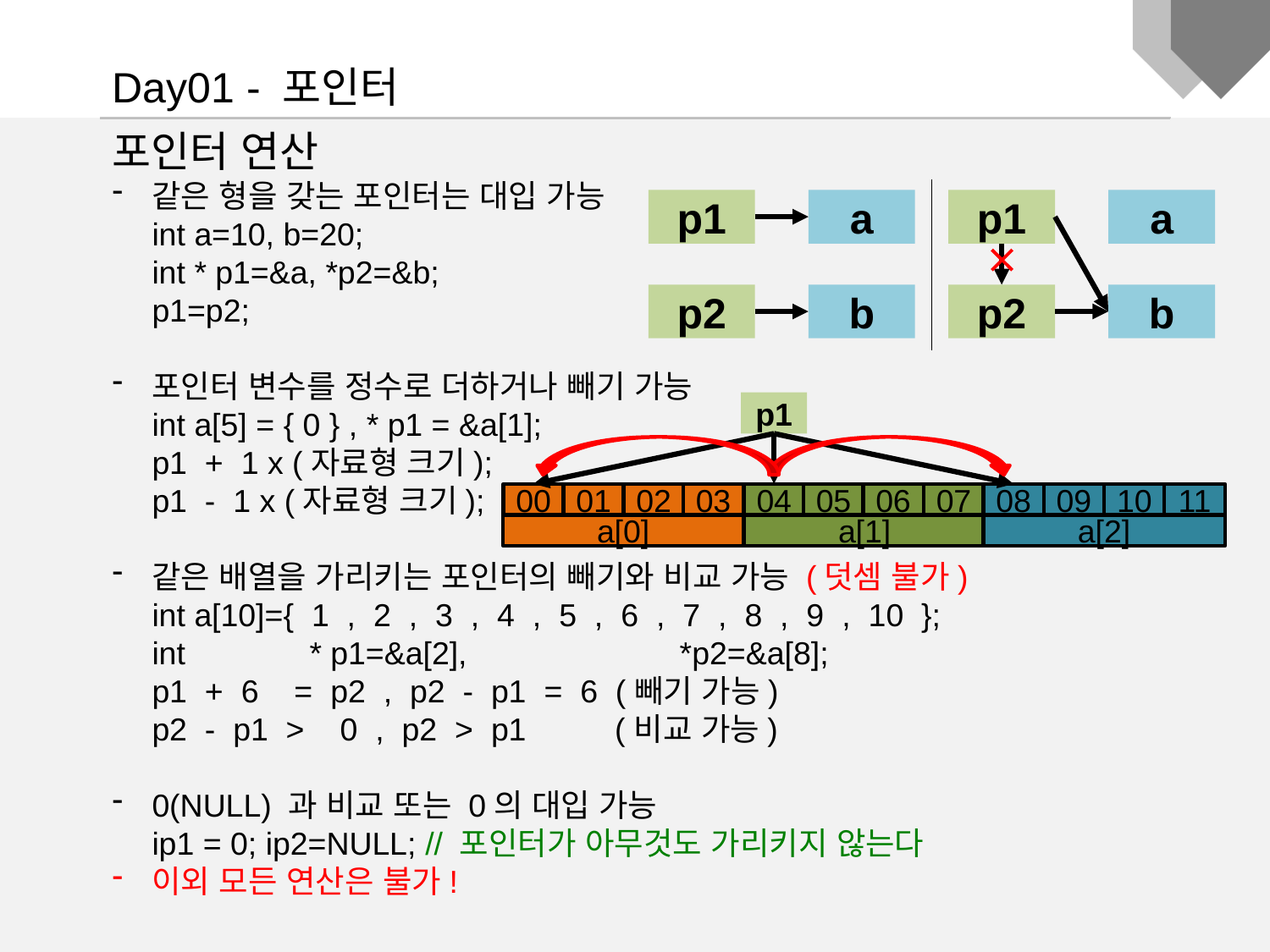

Day01 - 포인터
포인터 연산
같은 형을 갖는 포인터는 대입 가능
int a=10, b=20;
int * p1=&a, *p2=&b;
p1=p2;

포인터 변수를 정수로 더하거나 빼기 가능
int a[5] = { 0 } , * p1 = &a[1];
p1  +  1 x (자료형 크기);
p1  -  1 x (자료형 크기);

같은 배열을 가리키는 포인터의 빼기와 비교 가능 (덧셈 불가)
int a[10]={  1  ,  2  ,  3  ,  4  ,  5  ,  6  ,  7  ,  8  ,  9  ,  10  };
int              * p1=&a[2],                        *p2=&a[8];
p1  +  6    =  p2  ,  p2  -  p1  =  6  (빼기 가능)
p2  -  p1  >    0  ,  p2  >  p1          (비교 가능)
0(NULL) 과 비교 또는 0의 대입 가능
ip1 = 0; ip2=NULL; // 포인터가 아무것도 가리키지 않는다
이외 모든 연산은 불가!
p1
a
p1
a

p2
b
p2
b
p1

00
01
02
03
04
05
06
07
08
09
10
11
a[0]
a[1]
a[2]